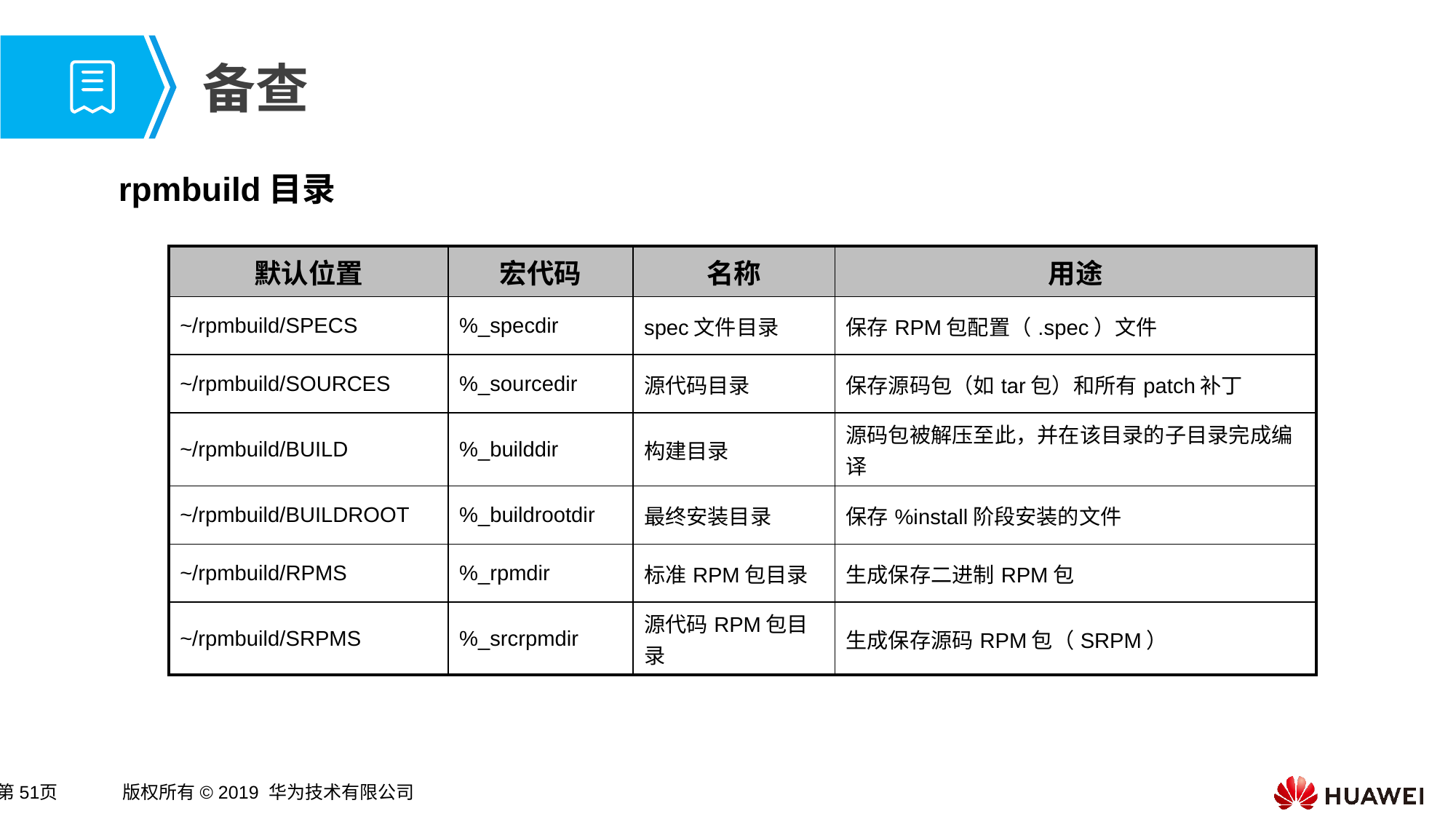

# 备查
rpmbuild目录

| 默认位置 | 宏代码 | 名称 | 用途 |
| --- | --- | --- | --- |
| ~/rpmbuild/SPECS | %\_specdir | spec文件目录 | 保存RPM包配置（.spec）文件 |
| ~/rpmbuild/SOURCES | %\_sourcedir | 源代码目录 | 保存源码包（如tar包）和所有patch补丁 |
| ~/rpmbuild/BUILD | %\_builddir | 构建目录 | 源码包被解压至此，并在该目录的子目录完成编译 |
| ~/rpmbuild/BUILDROOT | %\_buildrootdir | 最终安装目录 | 保存%install阶段安装的文件 |
| ~/rpmbuild/RPMS | %\_rpmdir | 标准RPM包目录 | 生成保存二进制RPM包 |
| ~/rpmbuild/SRPMS | %\_srcrpmdir | 源代码RPM包目录 | 生成保存源码RPM包（SRPM） |